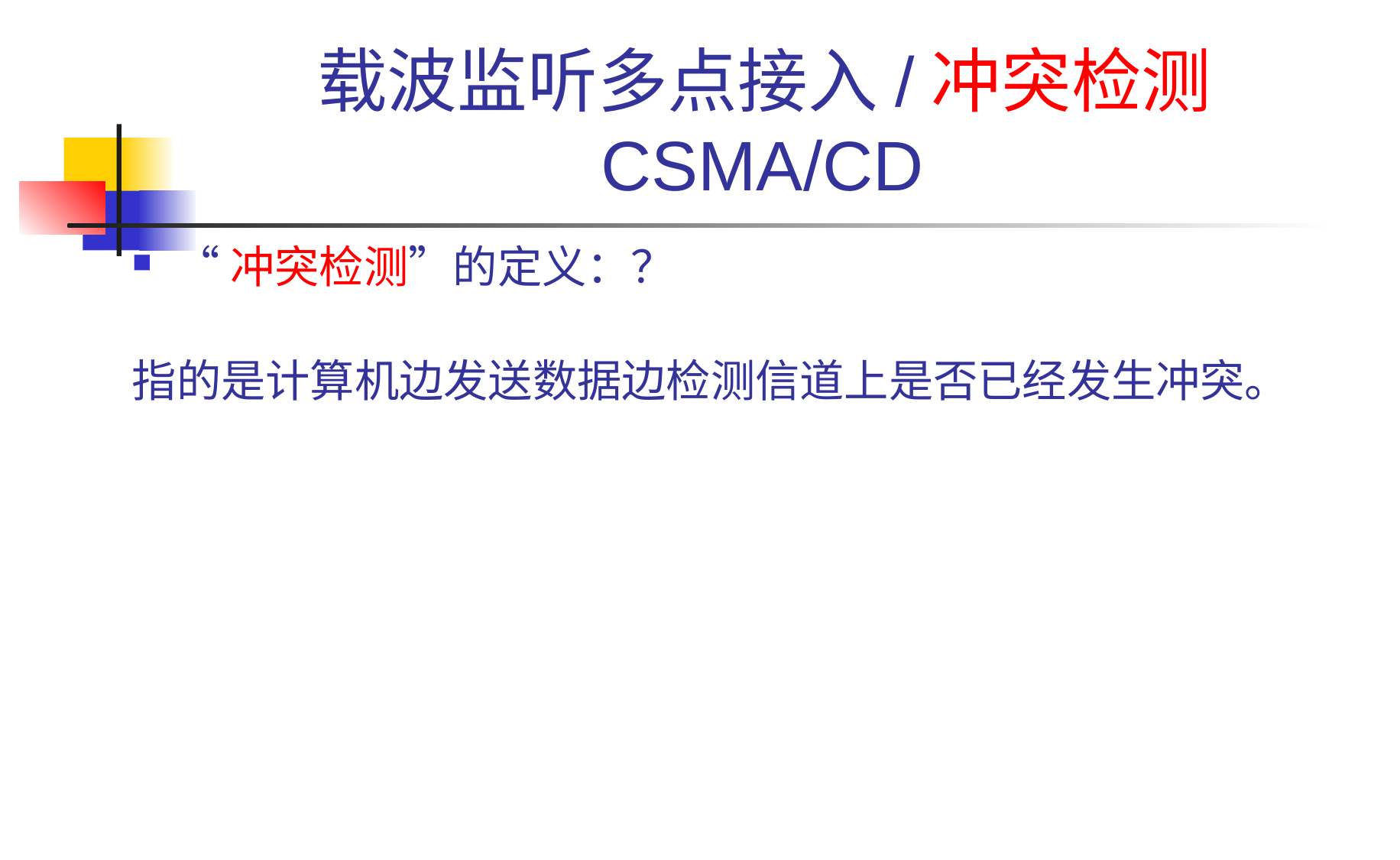

# 载波监听多点接入/冲突检测  CSMA/CD
“冲突检测”的定义：？

指的是计算机边发送数据边检测信道上是否已经发生冲突。